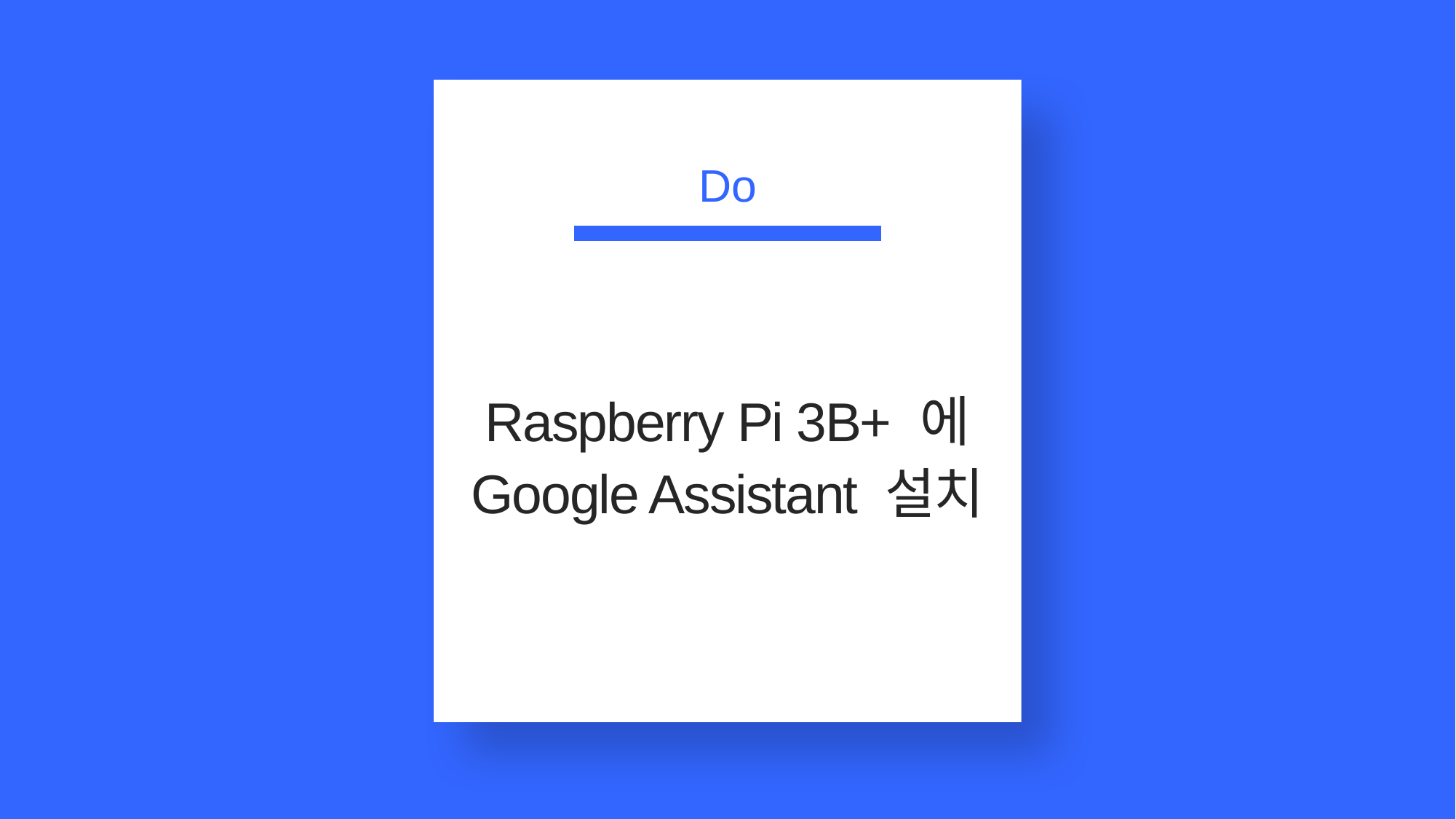

Do
Raspberry Pi 3B+ 에
Google Assistant 설치